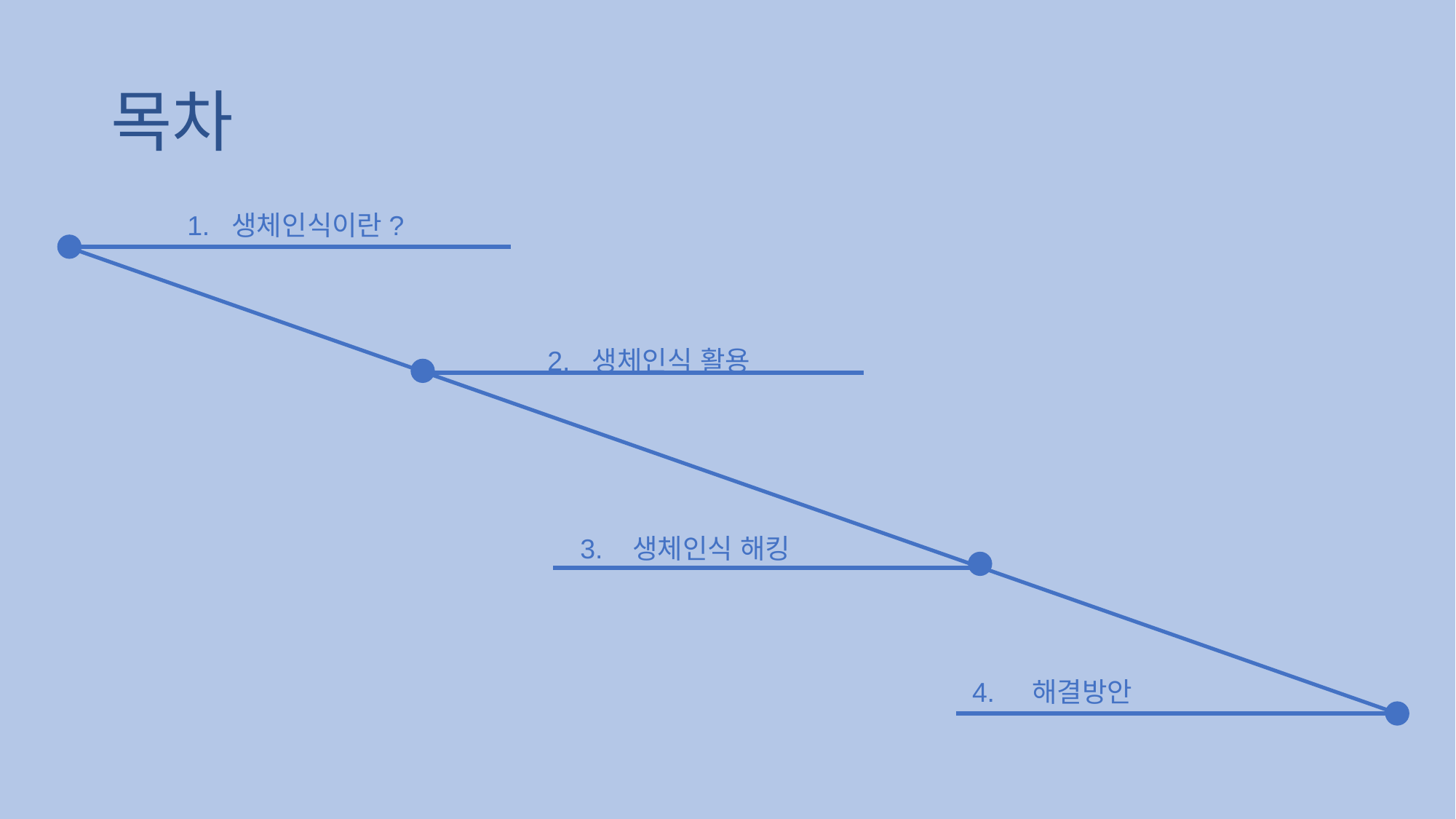

# 목차
1.  생체인식이란?

2.  생체인식 활용

3.   생체인식 해킹

4.    해결방안